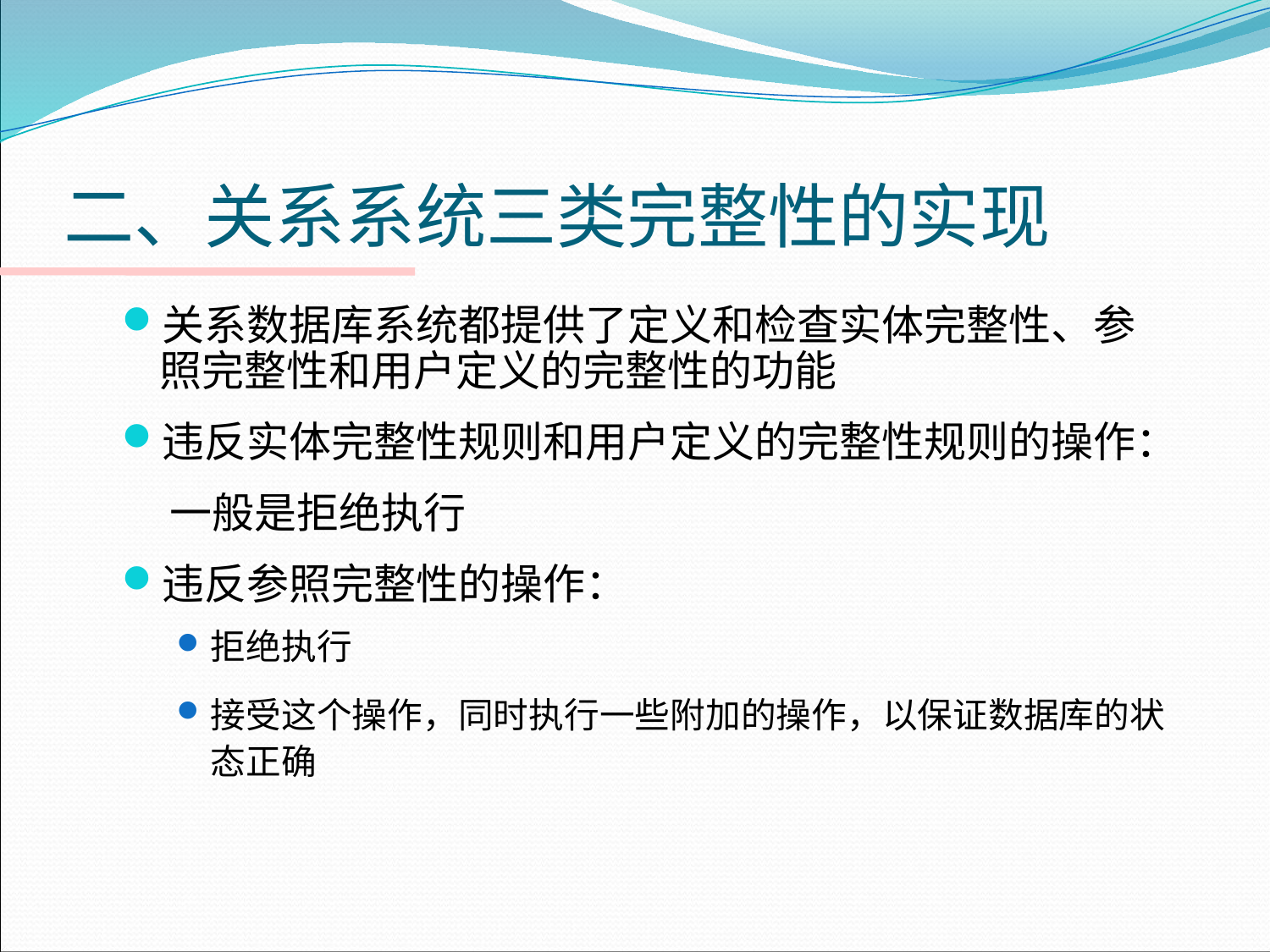

# 二、关系系统三类完整性的实现
关系数据库系统都提供了定义和检查实体完整性、参照完整性和用户定义的完整性的功能
违反实体完整性规则和用户定义的完整性规则的操作：
    一般是拒绝执行
违反参照完整性的操作：
拒绝执行
接受这个操作，同时执行一些附加的操作，以保证数据库的状态正确

506